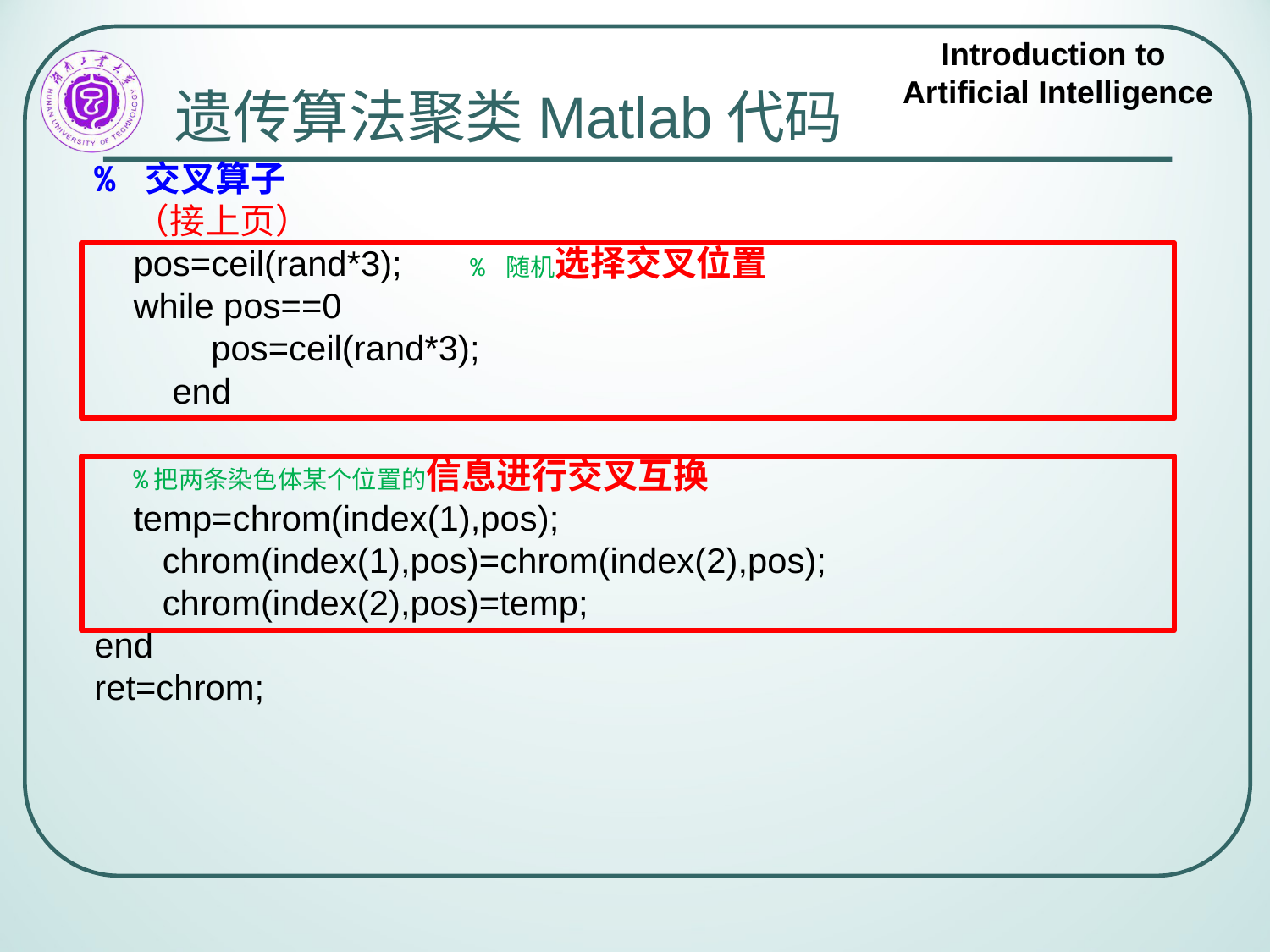

# 遗传算法聚类Matlab代码
% 交叉算子
    （接上页）
    pos=ceil(rand*3);       % 随机选择交叉位置
    while pos==0
            pos=ceil(rand*3);
        end

    %把两条染色体某个位置的信息进行交叉互换
    temp=chrom(index(1),pos);
       chrom(index(1),pos)=chrom(index(2),pos);
       chrom(index(2),pos)=temp;
end
ret=chrom;